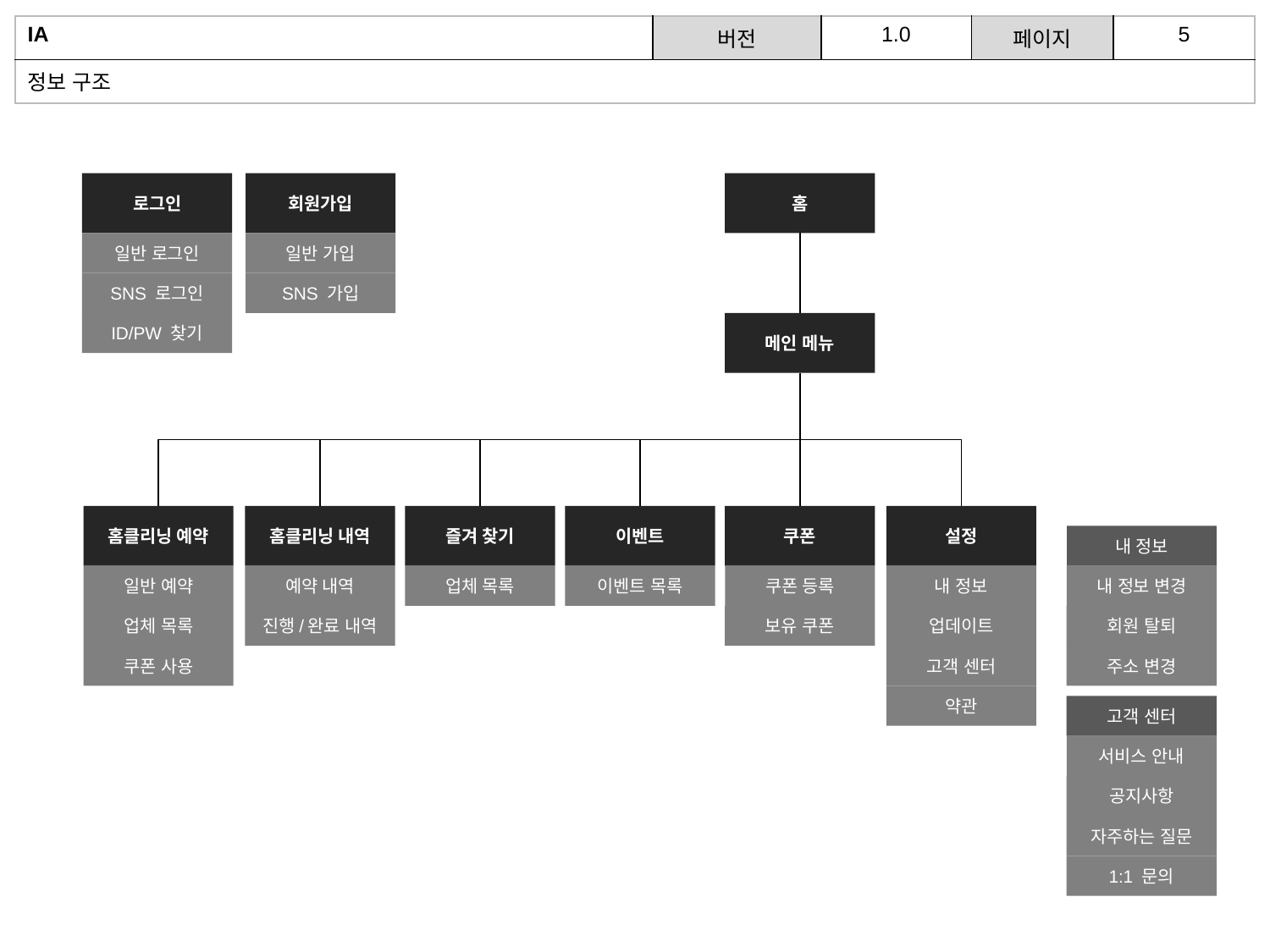

| IA | 버전 | 1.0 | 페이지 | 5 |
| --- | --- | --- | --- | --- |
| 정보 구조 |  |  |  |  |
로그인
회원가입
홈
일반 로그인
일반 가입
SNS 로그인
SNS 가입
ID/PW 찾기
메인 메뉴
홈클리닝 예약
홈클리닝 내역
즐겨 찾기
이벤트
쿠폰
설정
내 정보
일반 예약
예약 내역
업체 목록
이벤트 목록
쿠폰 등록
내 정보
내 정보 변경
업체 목록
진행/완료 내역
보유 쿠폰
업데이트
회원 탈퇴
주소 변경
쿠폰 사용
고객 센터
약관
고객 센터
서비스 안내
공지사항
자주하는 질문
1:1 문의